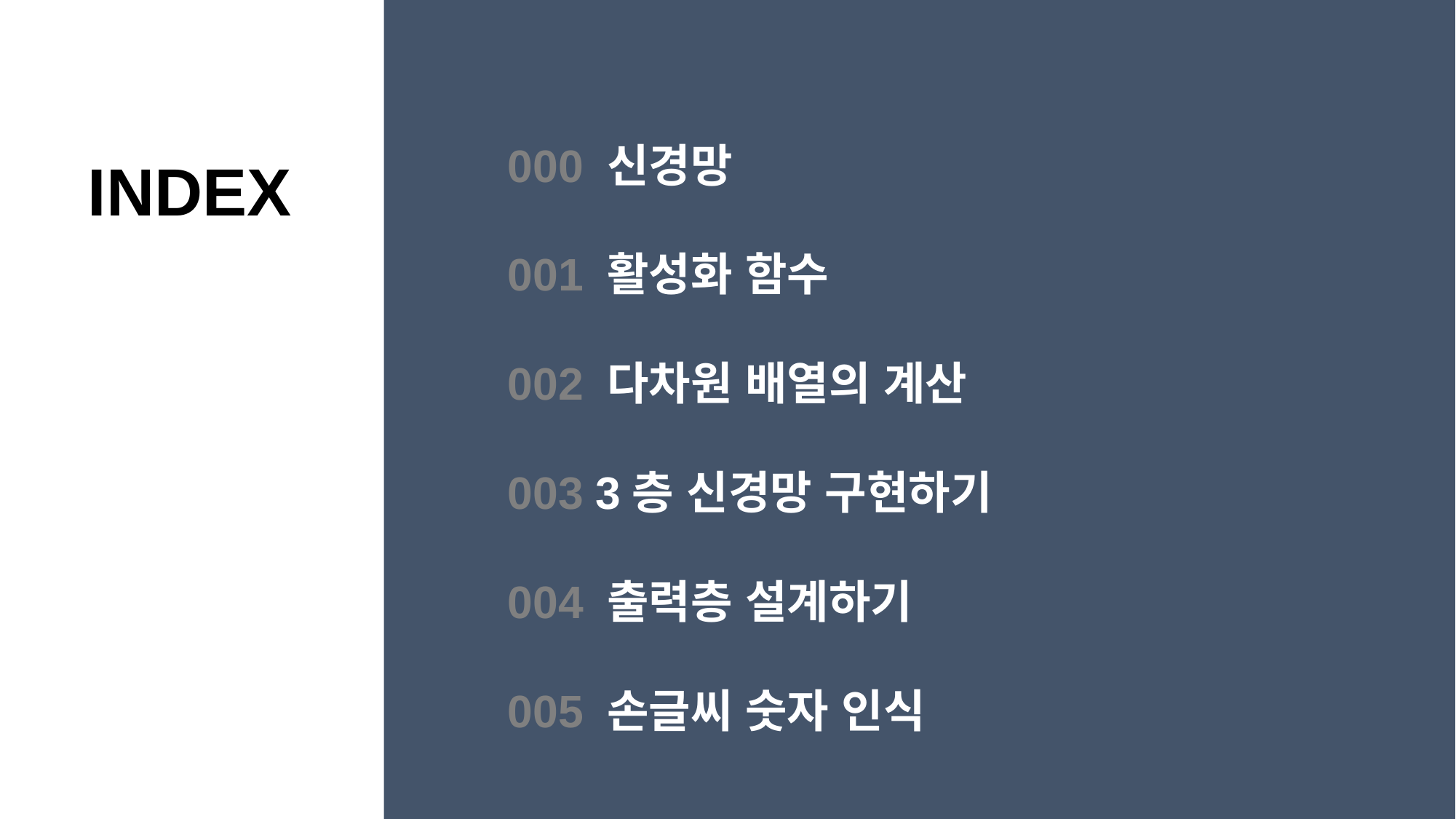

000 신경망
	001 활성화 함수
	002 다차원 배열의 계산
	003 3층 신경망 구현하기
	004 출력층 설계하기
	005 손글씨 숫자 인식
INDEX